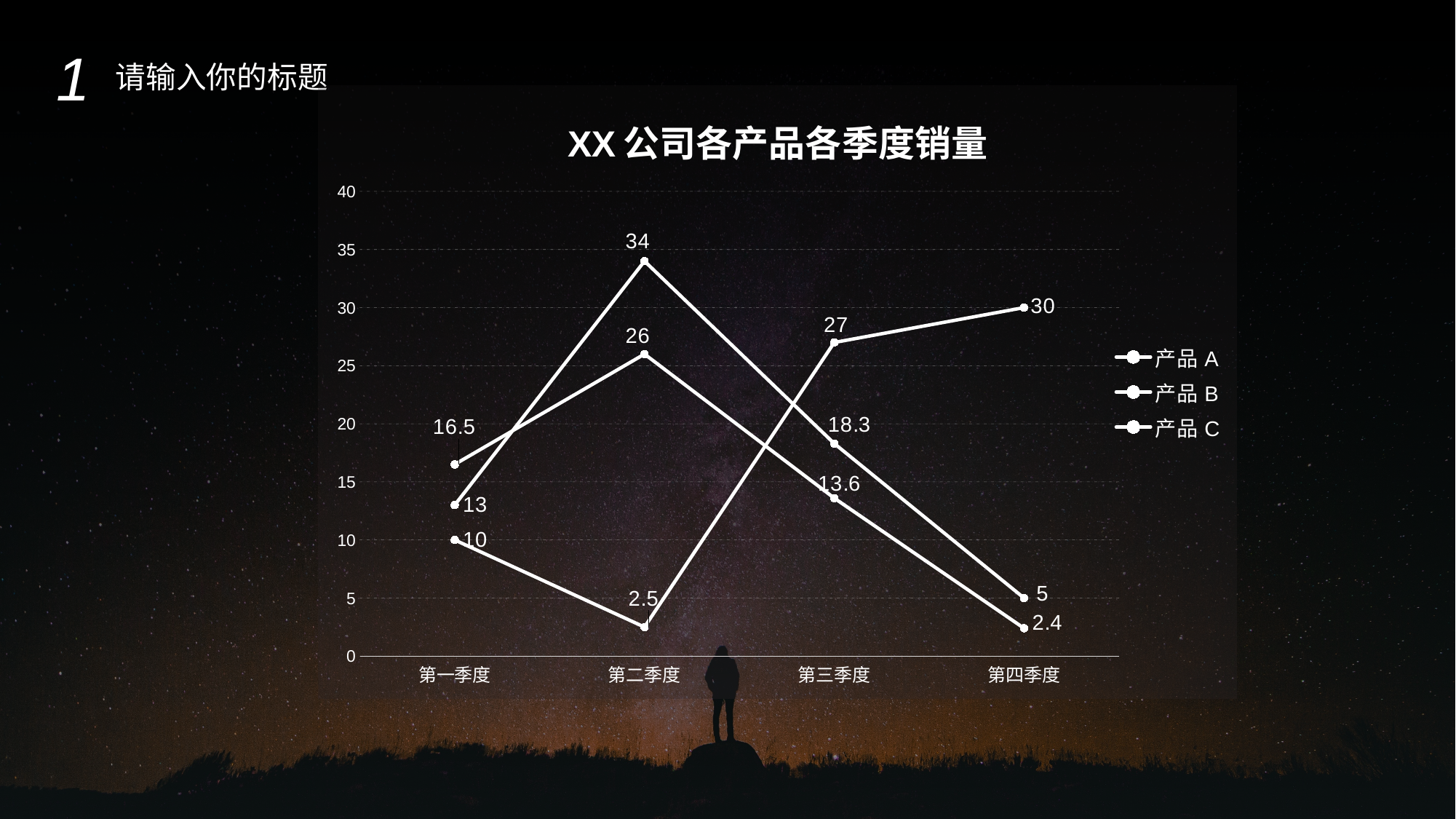

1
请输入你的标题

### Chart: XX公司各产品各季度销量

| Category | 产品A | 产品B | 产品C |
|---|---|---|---|
| 第一季度 | 10.0 | 16.5 | 13.0 |
| 第二季度 | 2.5 | 26.0 | 34.0 |
| 第三季度 | 27.0 | 13.6 | 18.3 |
| 第四季度 | 30.0 | 2.4 | 5.0 |